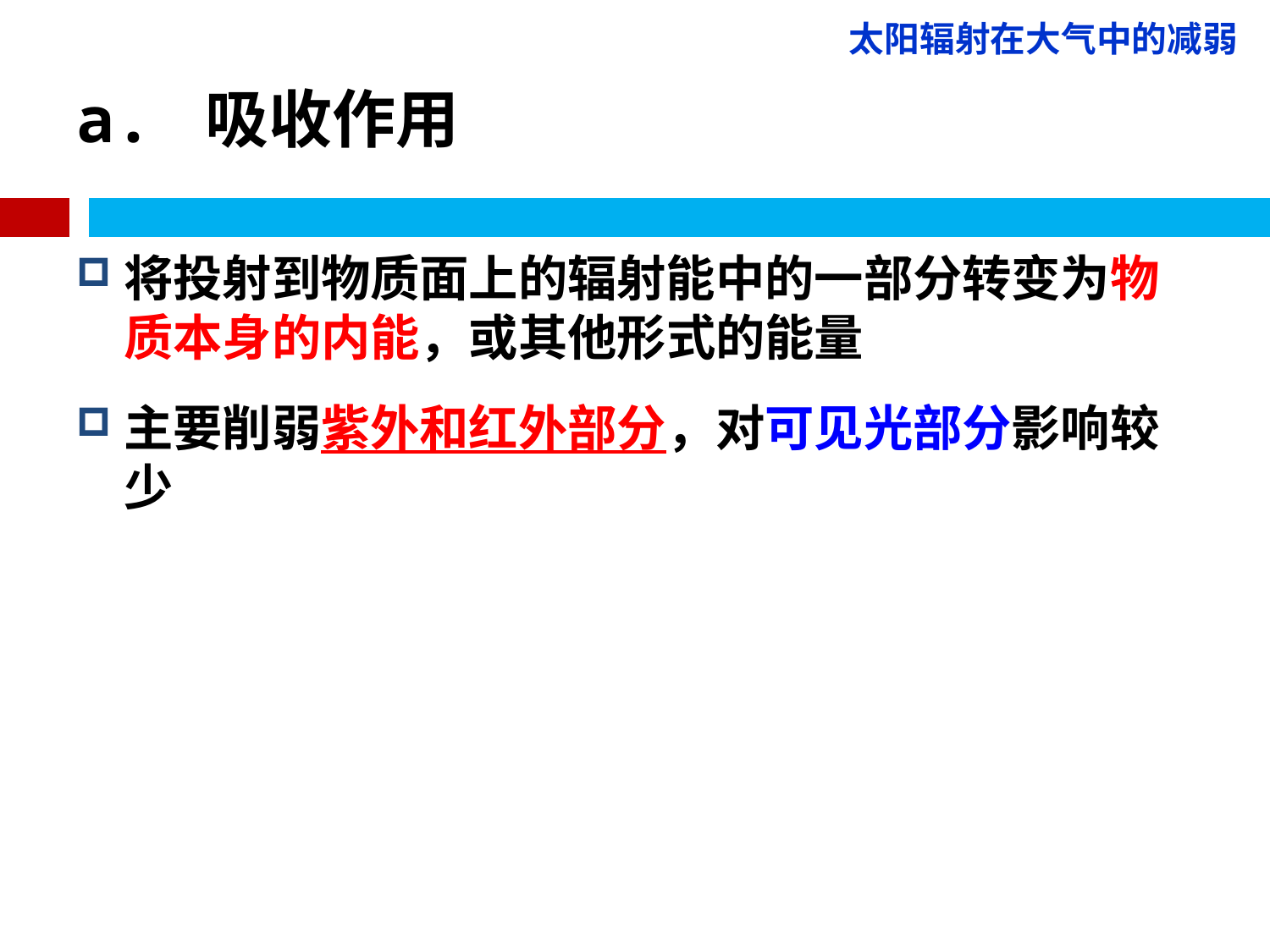

太阳辐射在大气中的减弱
# a. 吸收作用
将投射到物质面上的辐射能中的一部分转变为物质本身的内能，或其他形式的能量
主要削弱紫外和红外部分，对可见光部分影响较少